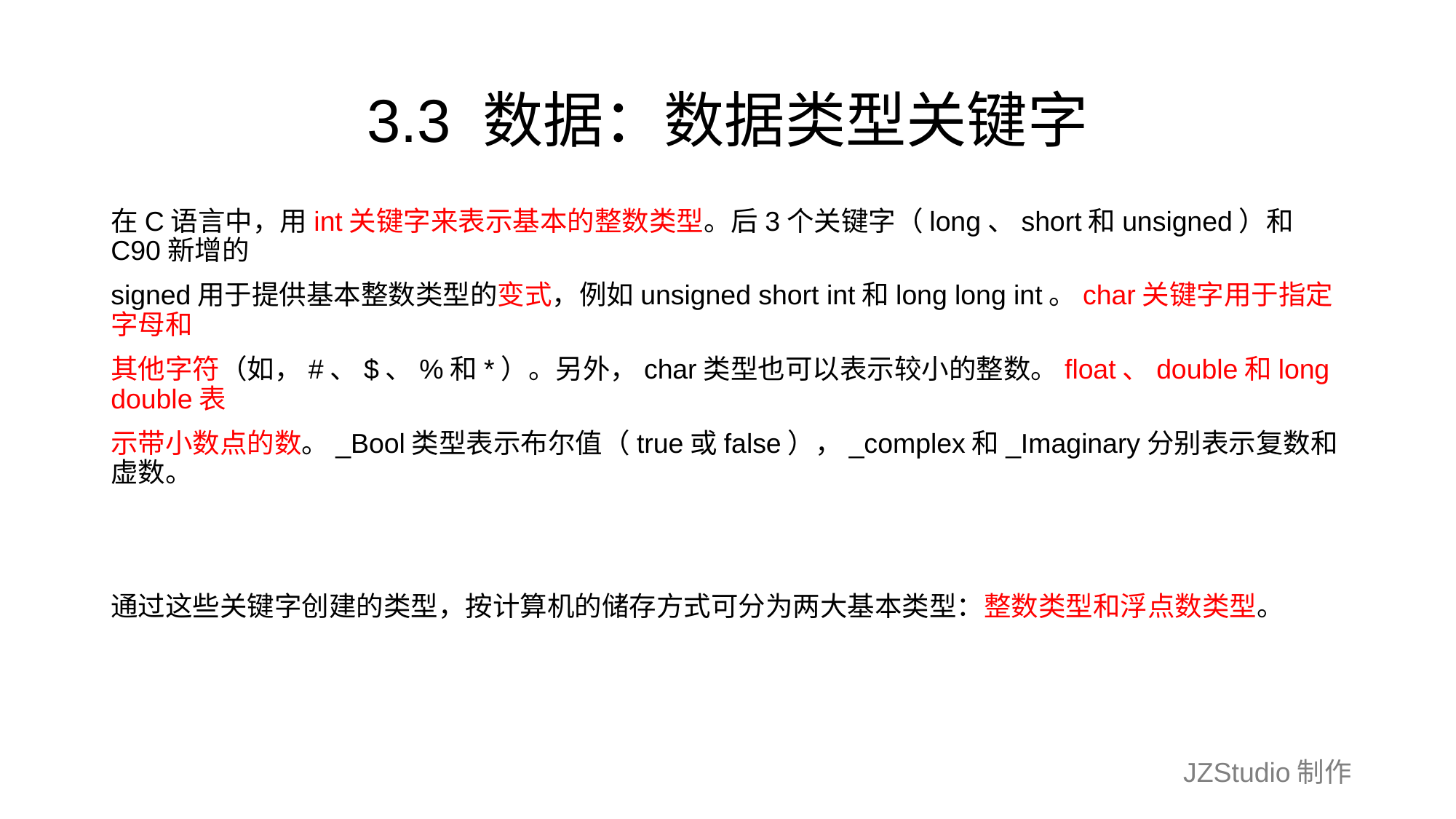

# 3.3 数据：数据类型关键字
在C语言中，用int关键字来表示基本的整数类型。后3个关键字（long、short和unsigned）和C90新增的
signed用于提供基本整数类型的变式，例如unsigned short int和long long int。char关键字用于指定字母和
其他字符（如，#、$、%和*）。另外，char类型也可以表示较小的整数。float、double和long double表
示带小数点的数。_Bool类型表示布尔值（true或false），_complex和_Imaginary分别表示复数和虚数。

通过这些关键字创建的类型，按计算机的储存方式可分为两大基本类型：整数类型和浮点数类型。